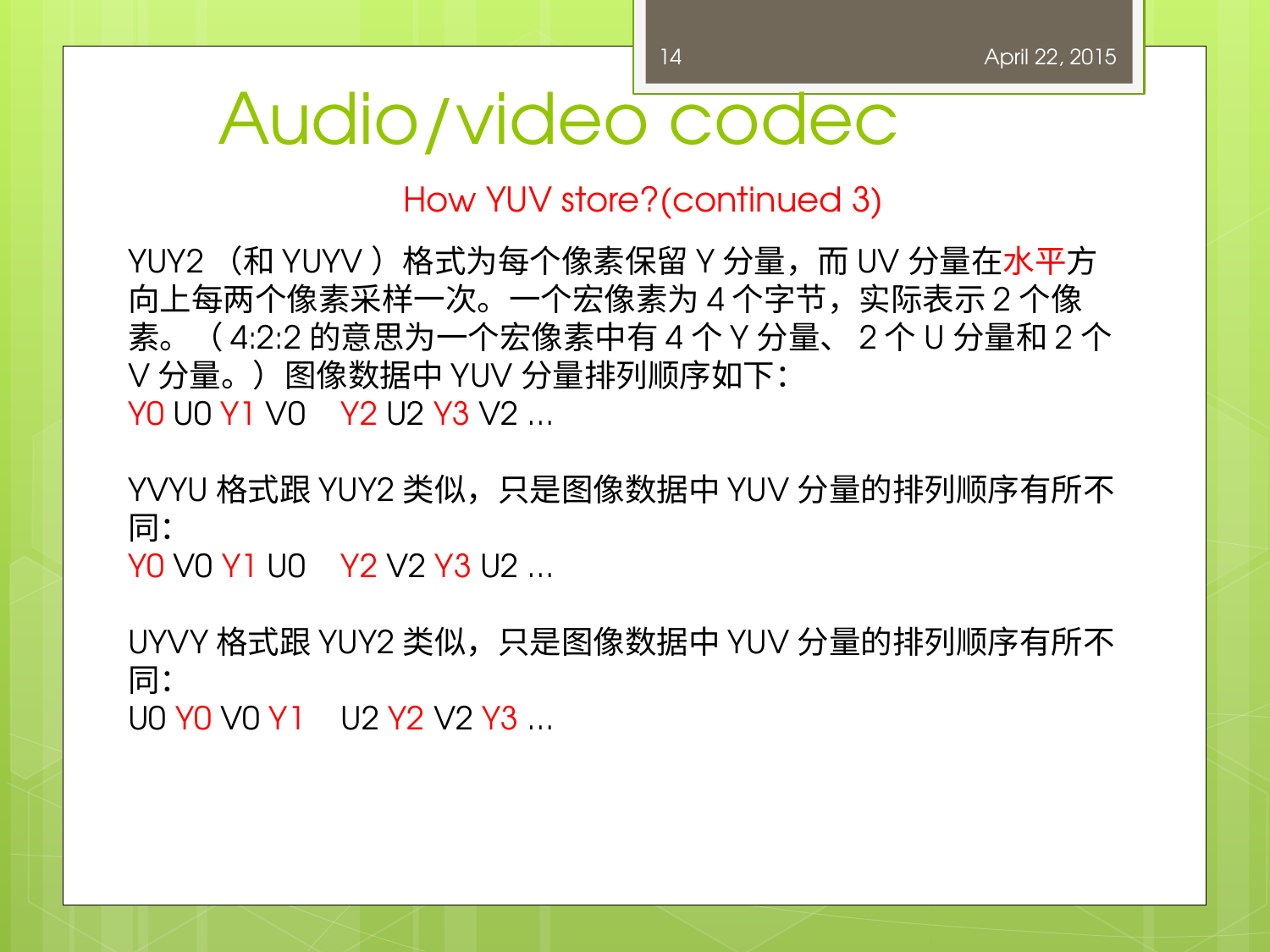

14
April 22, 2015
# Audio/video codec
         How YUV store?(continued 3)
YUY2（和YUYV）格式为每个像素保留Y分量，而UV分量在水平方向上每两个像素采样一次。一个宏像素为4个字节，实际表示2个像
素。（4:2:2的意思为一个宏像素中有4个Y分量、2个U分量和2个V分量。）图像数据中YUV分量排列顺序如下：
Y0 U0 Y1 V0    Y2 U2 Y3 V2 …

YVYU格式跟YUY2类似，只是图像数据中YUV分量的排列顺序有所不同：
Y0 V0 Y1 U0    Y2 V2 Y3 U2 …

UYVY格式跟YUY2类似，只是图像数据中YUV分量的排列顺序有所不同：
U0 Y0 V0 Y1    U2 Y2 V2 Y3 …